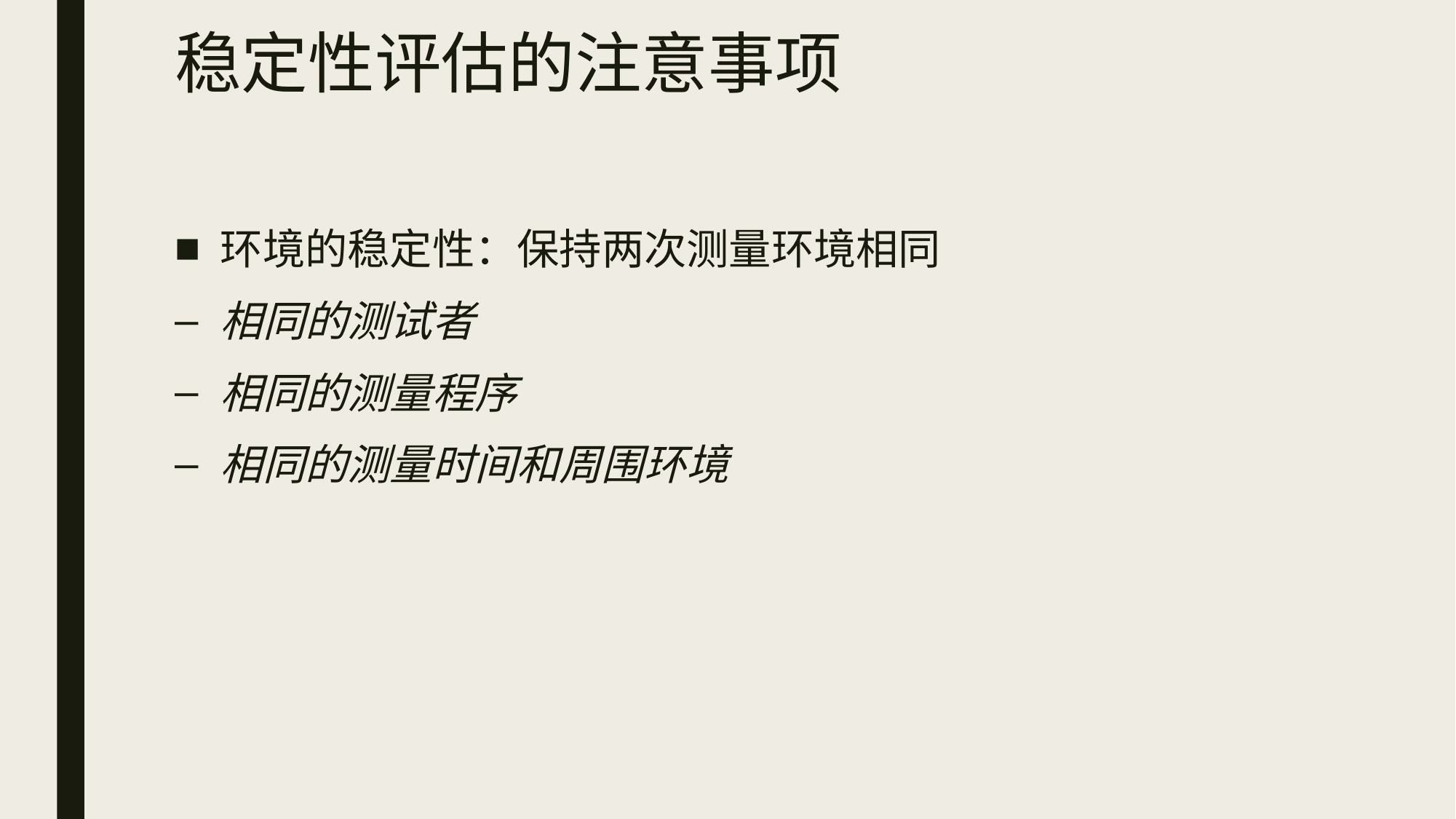

# 稳定性评估的注意事项
环境的稳定性：保持两次测量环境相同
相同的测试者
相同的测量程序
相同的测量时间和周围环境